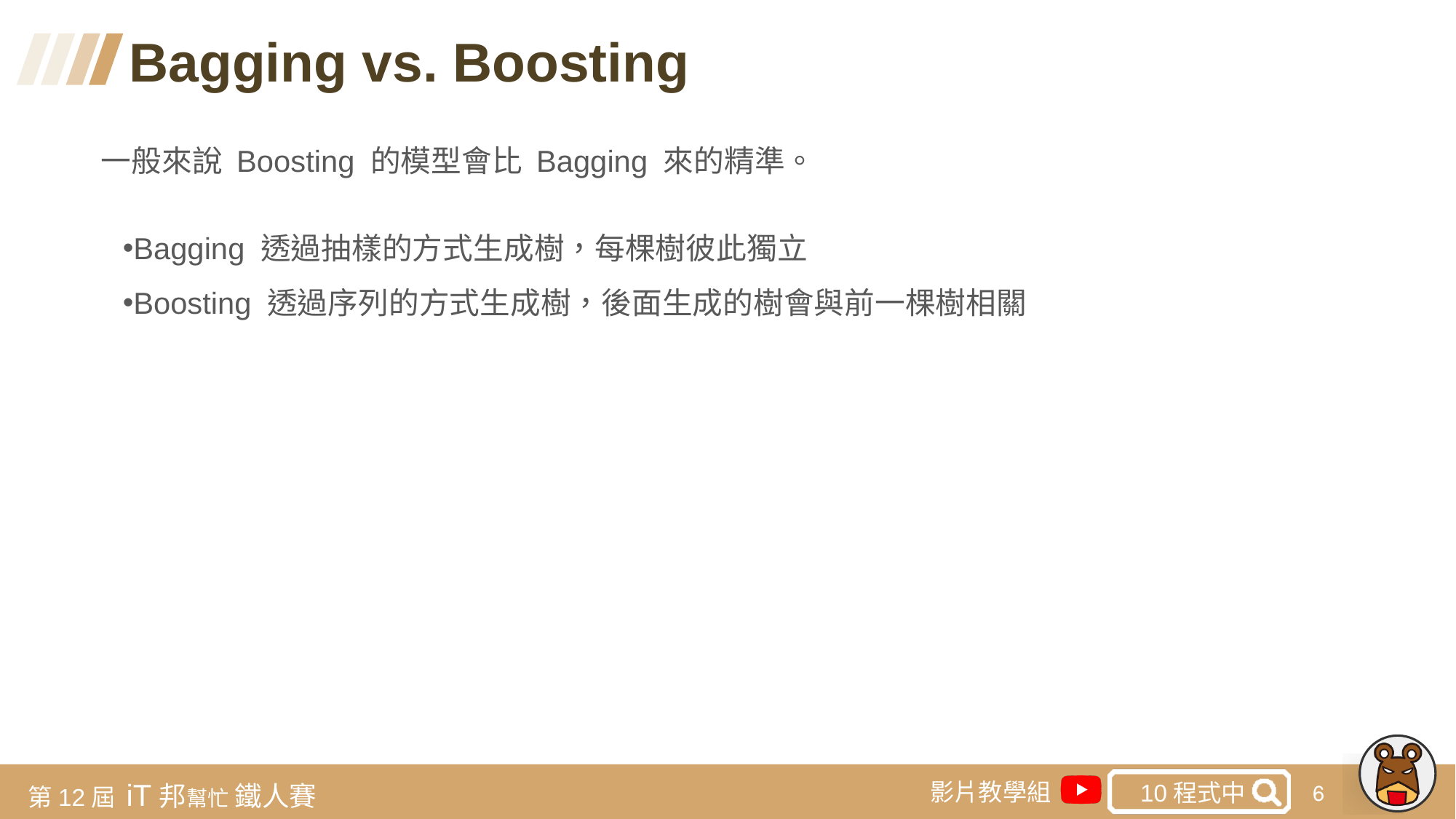

Bagging vs. Boosting
一般來說 Boosting 的模型會比 Bagging 來的精準。
Bagging 透過抽樣的方式生成樹，每棵樹彼此獨立
Boosting 透過序列的方式生成樹，後面生成的樹會與前一棵樹相關